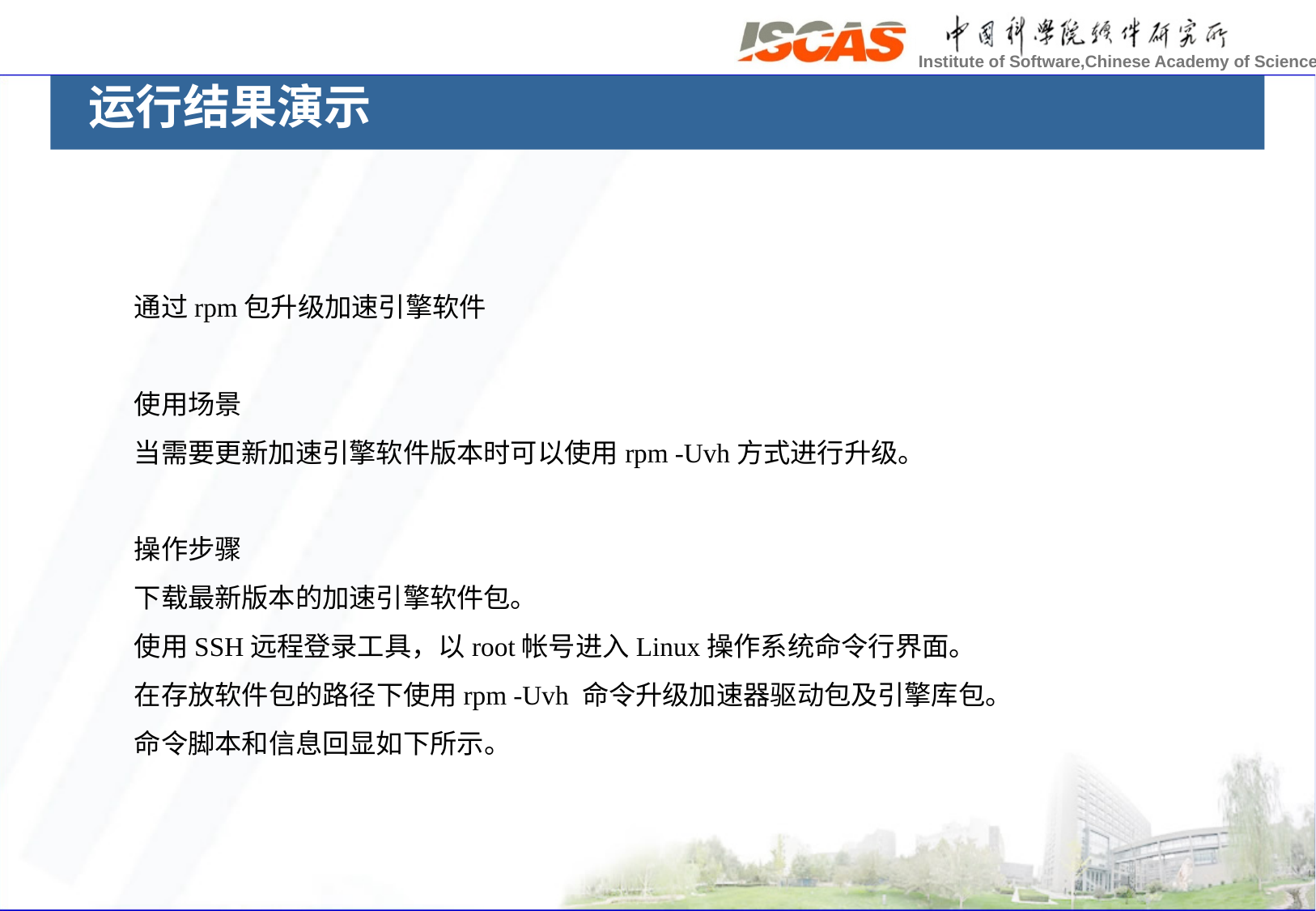

运行结果演示

通过rpm包升级加速引擎软件

使用场景
当需要更新加速引擎软件版本时可以使用rpm -Uvh方式进行升级。

操作步骤
下载最新版本的加速引擎软件包。
使用SSH远程登录工具，以root帐号进入Linux操作系统命令行界面。
在存放软件包的路径下使用rpm -Uvh 命令升级加速器驱动包及引擎库包。
命令脚本和信息回显如下所示。